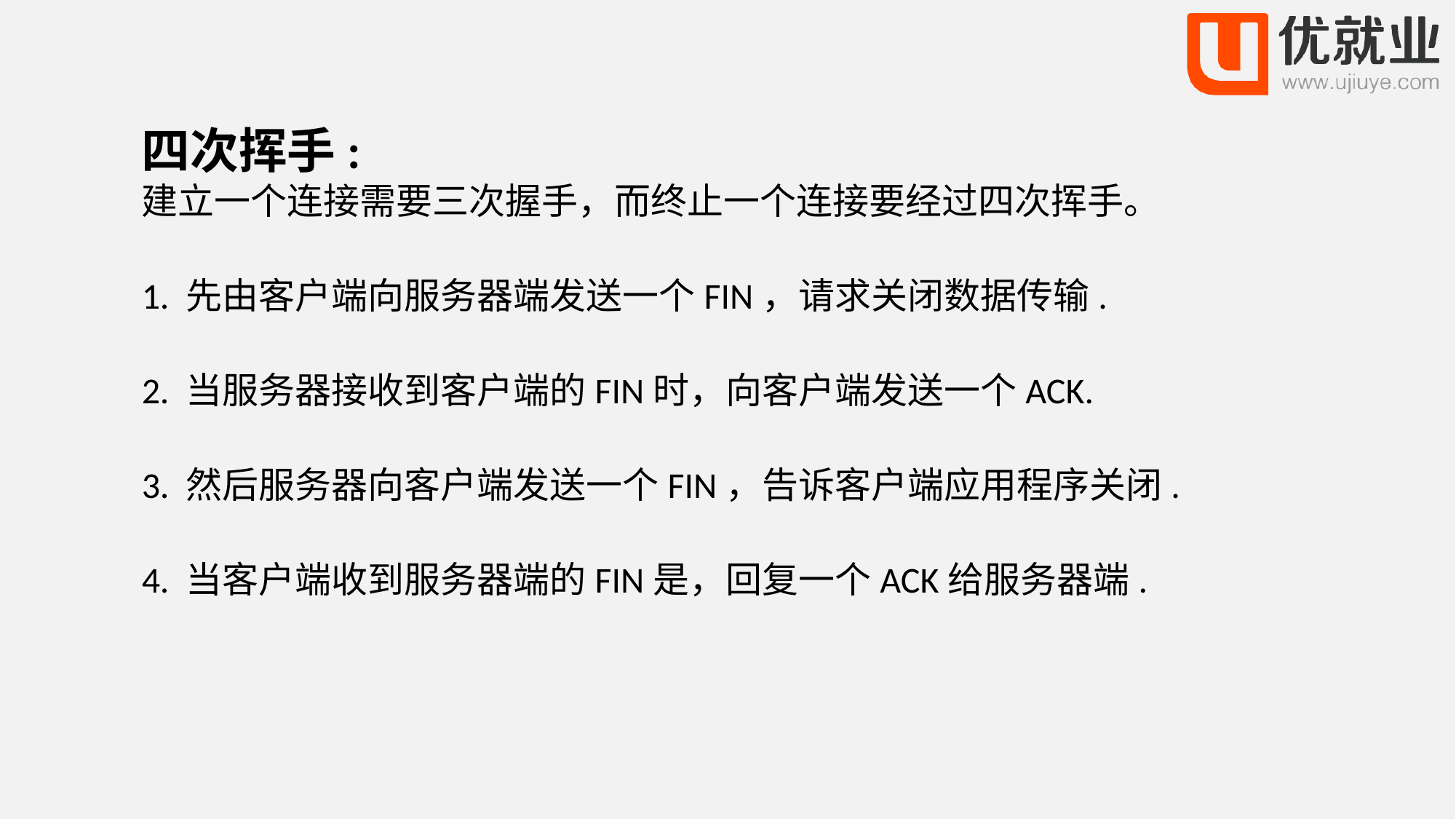

四次挥手:
建立一个连接需要三次握手，而终止一个连接要经过四次挥手。

1. 先由客户端向服务器端发送一个FIN，请求关闭数据传输.

2. 当服务器接收到客户端的FIN时，向客户端发送一个ACK.

3. 然后服务器向客户端发送一个FIN，告诉客户端应用程序关闭.

4. 当客户端收到服务器端的FIN是，回复一个ACK给服务器端.